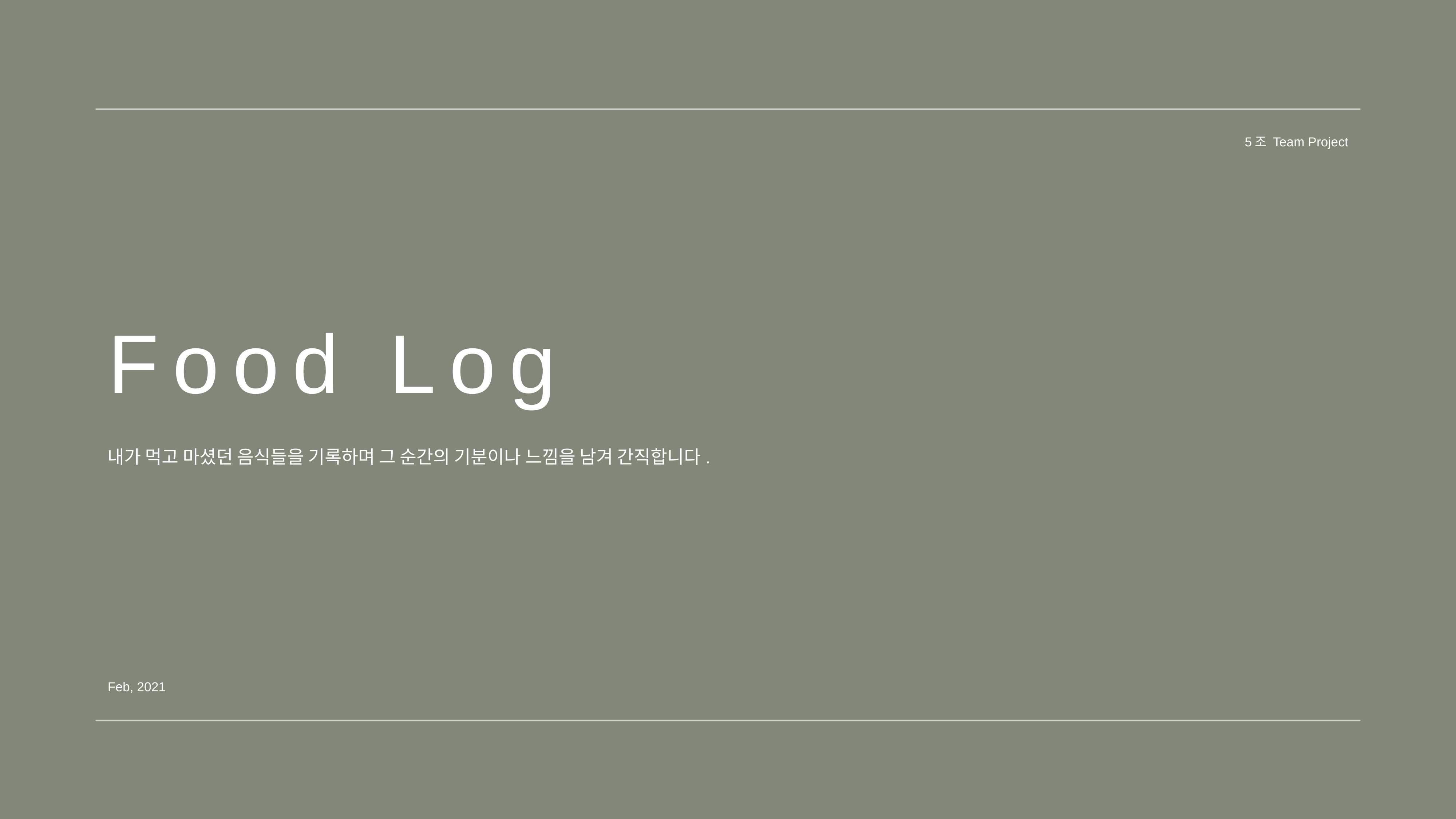

5조 Team Project
# Food Log
내가 먹고 마셨던 음식들을 기록하며 그 순간의 기분이나 느낌을 남겨 간직합니다.
Feb, 2021